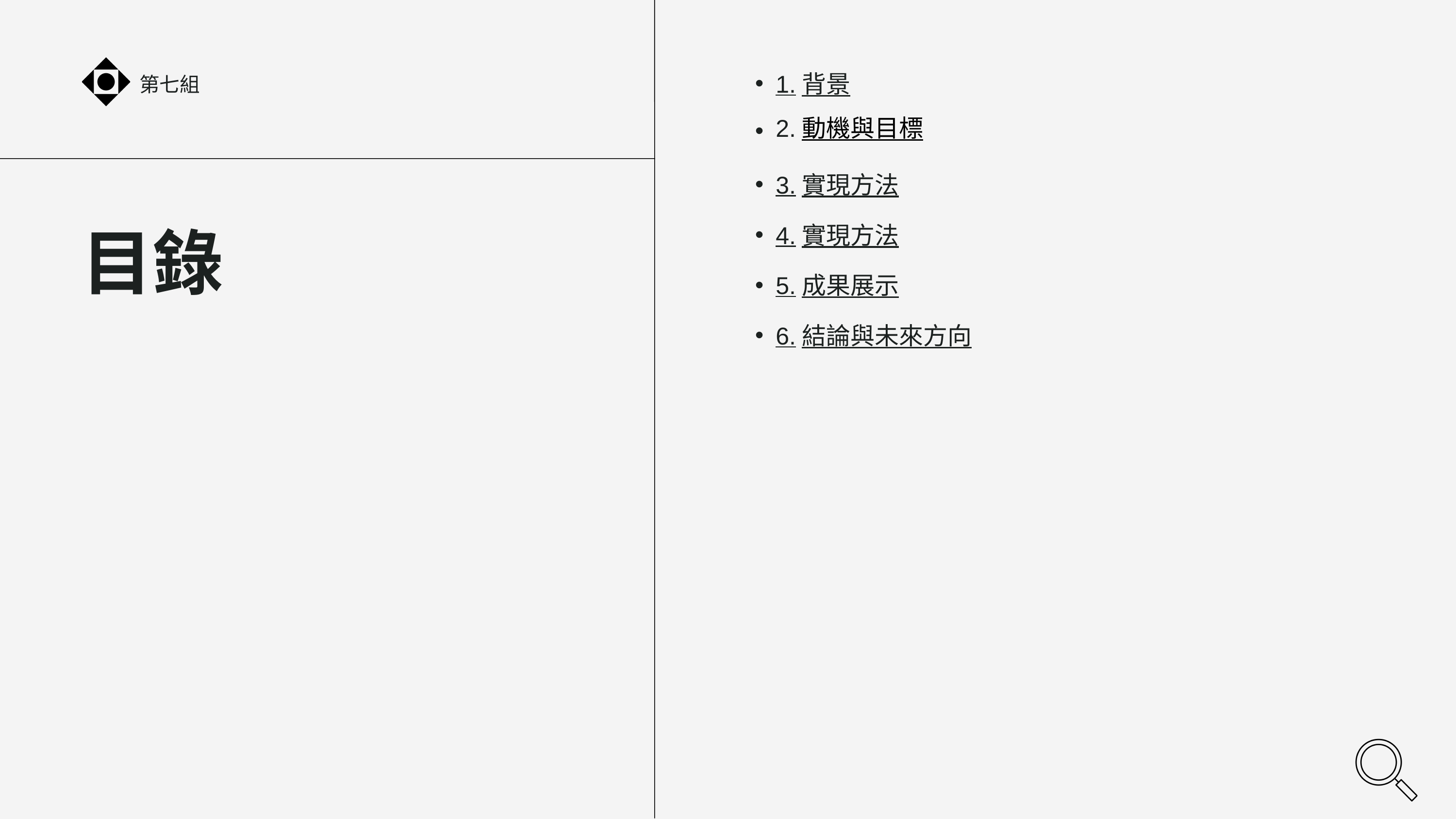

第七組
1.背景
2.動機與目標

3.實現方法
4.實現方法
目錄
5.成果展示
6.結論與未來方向